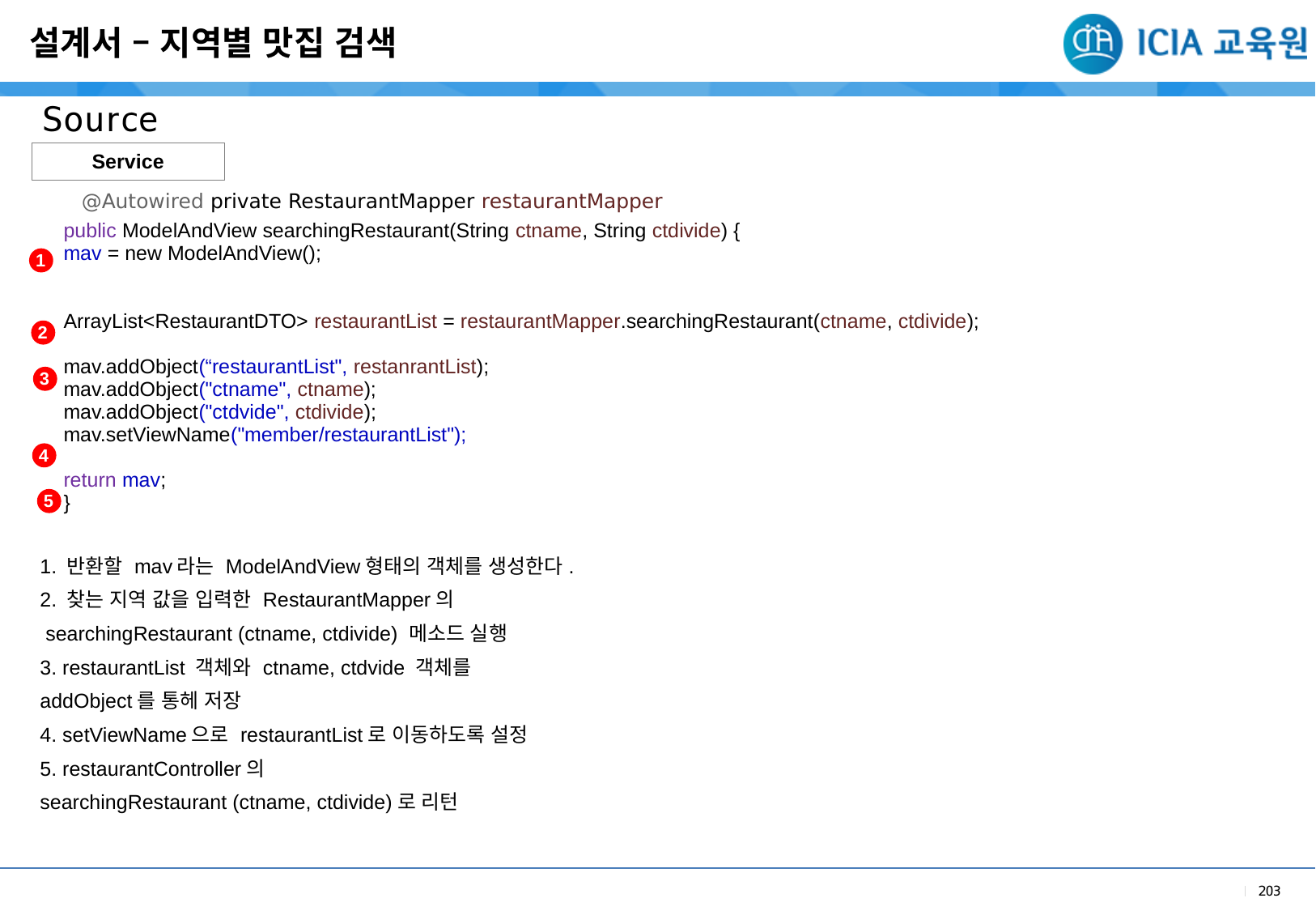

설계서 – 지역별 맛집 검색
Source
Service
@Autowired private RestaurantMapper restaurantMapper
| public ModelAndView searchingRestaurant(String ctname, String ctdivide) { mav = new ModelAndView(); ArrayList<RestaurantDTO> restaurantList = restaurantMapper.searchingRestaurant(ctname, ctdivide); mav.addObject(“restaurantList", restanrantList); mav.addObject("ctname", ctname); mav.addObject("ctdvide", ctdivide); mav.setViewName("member/restaurantList"); return mav; } |
| --- |
1

2

3

4

|  |
| --- |
| 1. 반환할 mav라는 ModelAndView형태의 객체를 생성한다. 2. 찾는 지역 값을 입력한 RestaurantMapper의 searchingRestaurant (ctname, ctdivide) 메소드 실행 3. restaurantList 객체와 ctname, ctdvide 객체를 addObject를 통헤 저장 4. setViewName으로 restaurantList로 이동하도록 설정 5. restaurantController의 searchingRestaurant (ctname, ctdivide)로 리턴 |
5